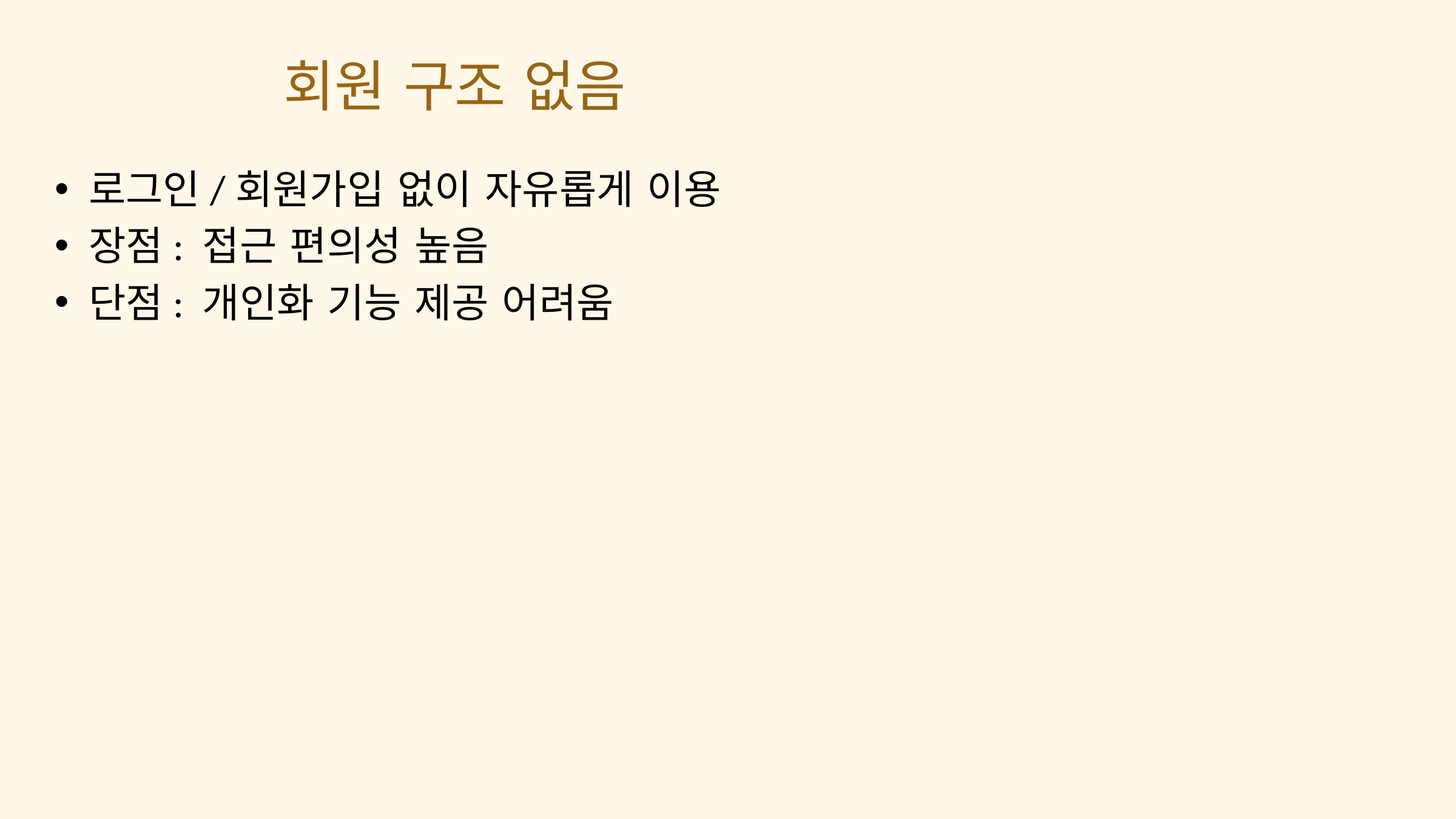

회원 구조 없음
로그인/회원가입 없이 자유롭게 이용
장점: 접근 편의성 높음
단점: 개인화 기능 제공 어려움